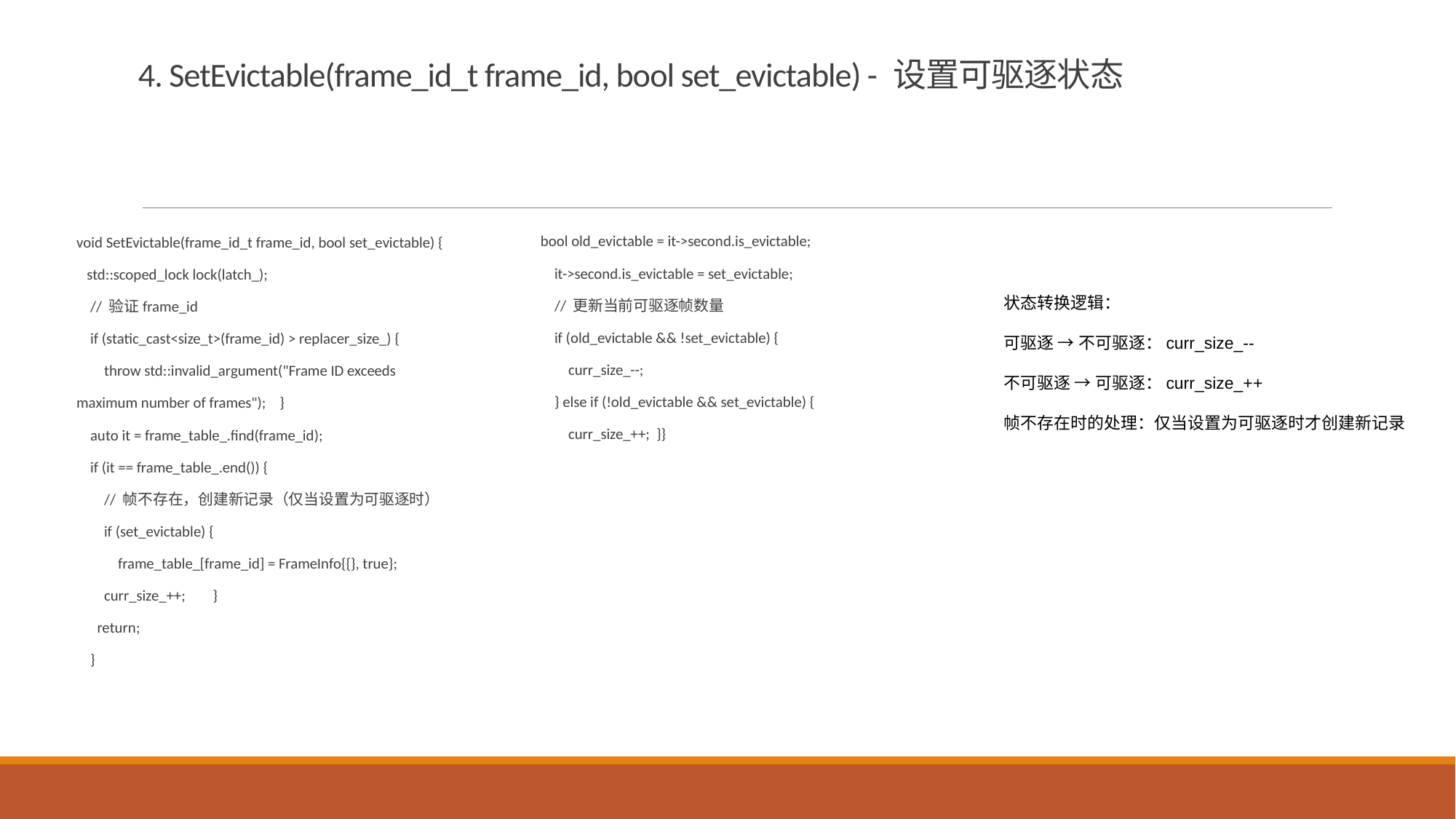

# 4. SetEvictable(frame_id_t frame_id, bool set_evictable) - 设置可驱逐状态
bool old_evictable = it->second.is_evictable;
    it->second.is_evictable = set_evictable;
    // 更新当前可驱逐帧数量
    if (old_evictable && !set_evictable) {
        curr_size_--;
    } else if (!old_evictable && set_evictable) {
        curr_size_++;  }}
void SetEvictable(frame_id_t frame_id, bool set_evictable) {
   std::scoped_lock lock(latch_);
    // 验证frame_id
    if (static_cast<size_t>(frame_id) > replacer_size_) {
        throw std::invalid_argument("Frame ID exceeds
maximum number of frames");    }
    auto it = frame_table_.find(frame_id);
    if (it == frame_table_.end()) {
        // 帧不存在，创建新记录（仅当设置为可驱逐时）
        if (set_evictable) {
            frame_table_[frame_id] = FrameInfo{{}, true};
        curr_size_++;        }
      return;
    }

状态转换逻辑：

可驱逐 → 不可驱逐：curr_size_--

不可驱逐 → 可驱逐：curr_size_++

帧不存在时的处理：仅当设置为可驱逐时才创建新记录